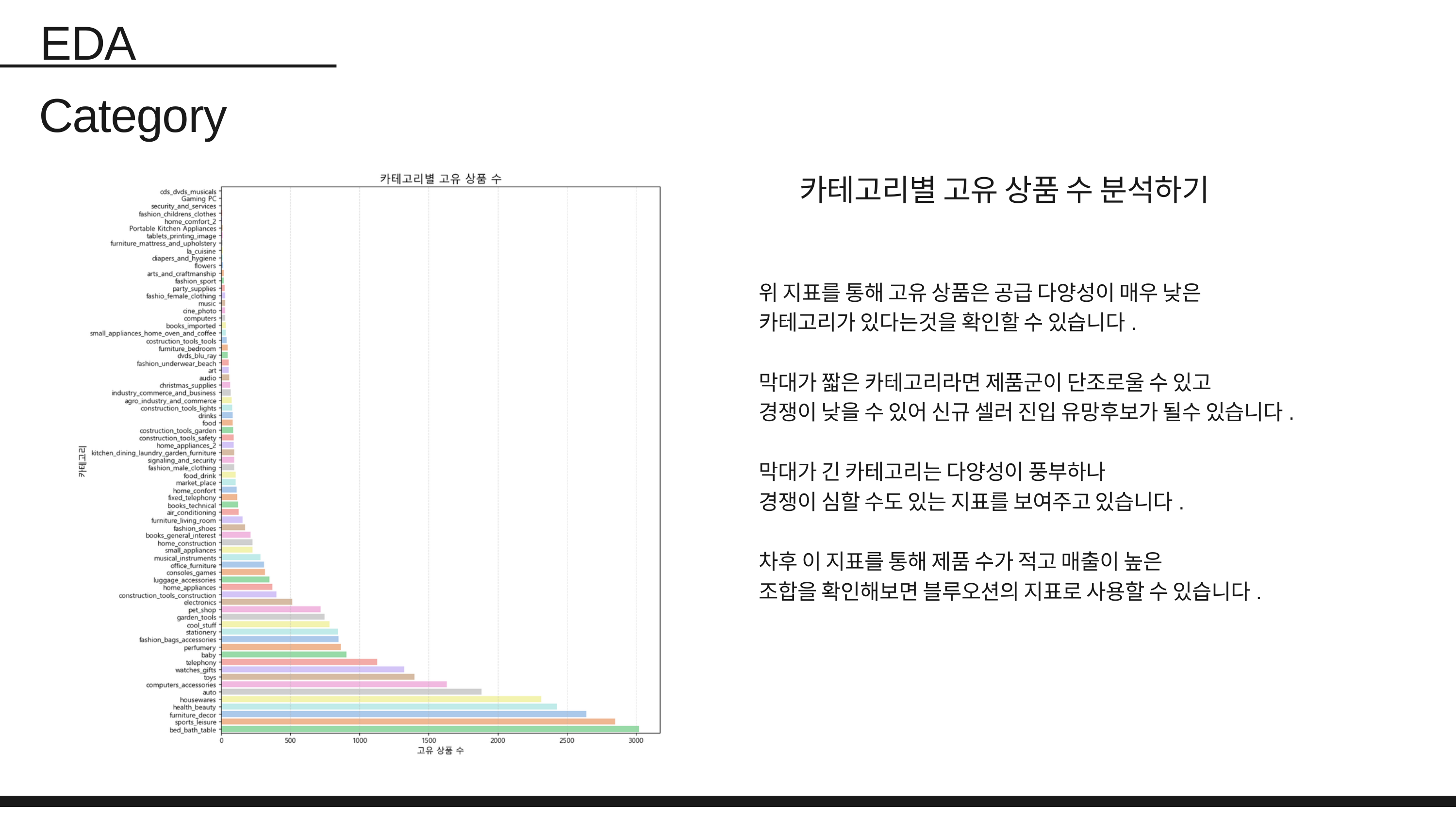

EDA

Category
카테고리별 고유 상품 수 분석하기

위 지표를 통해 고유 상품은 공급 다양성이 매우 낮은
카테고리가 있다는것을 확인할 수 있습니다.

막대가 짧은 카테고리라면 제품군이 단조로울 수 있고
경쟁이 낮을 수 있어 신규 셀러 진입 유망후보가 될수 있습니다.

막대가 긴 카테고리는 다양성이 풍부하나
경쟁이 심할 수도 있는 지표를 보여주고 있습니다.

차후 이 지표를 통해 제품 수가 적고 매출이 높은
조합을 확인해보면 블루오션의 지표로 사용할 수 있습니다.